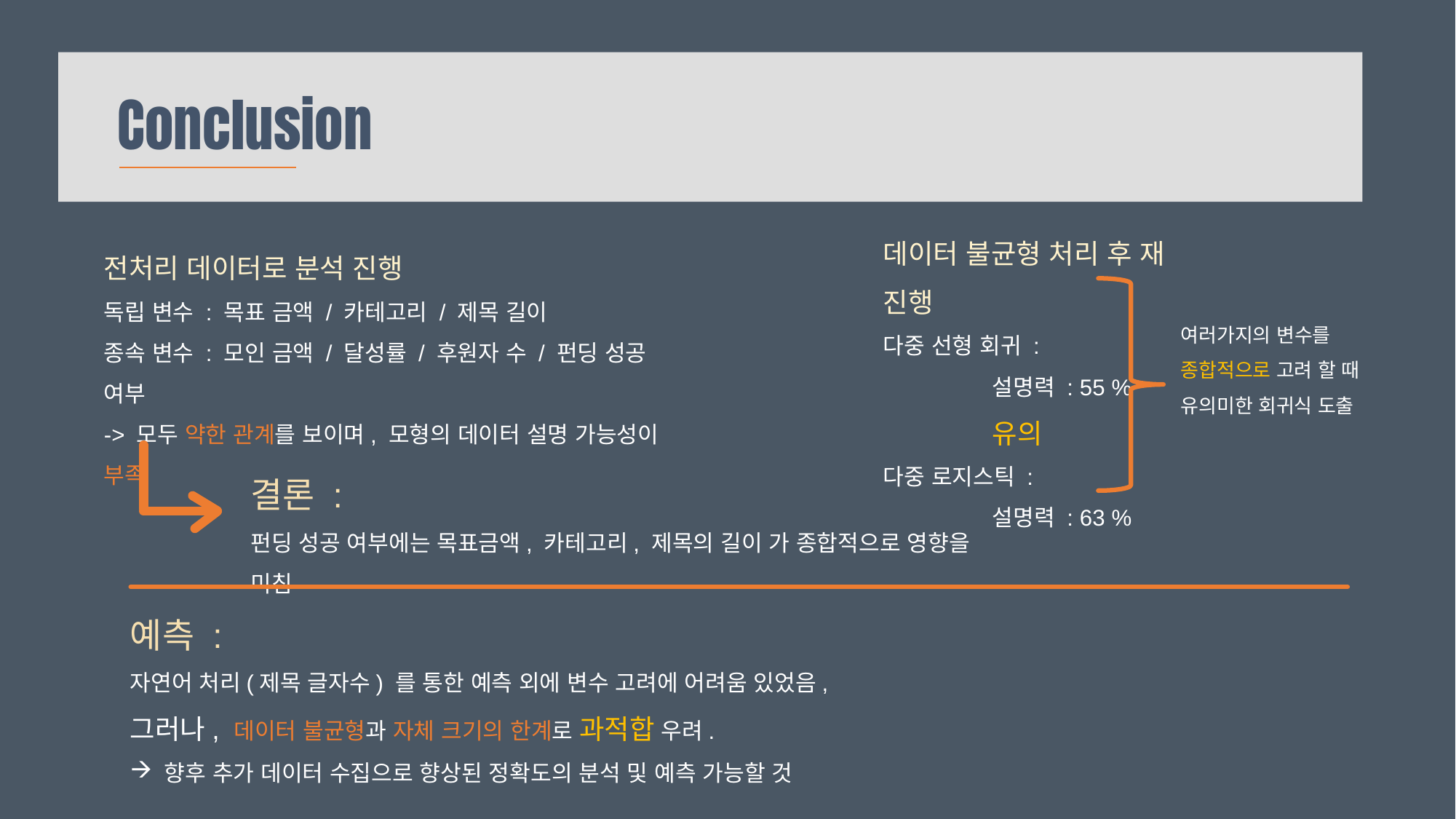

Conclusion
데이터 불균형 처리 후 재 진행
다중 선형 회귀 :
	설명력 : 55 %
	유의
다중 로지스틱 :
	설명력 : 63 %
전처리 데이터로 분석 진행
독립 변수 : 목표 금액 / 카테고리 / 제목 길이
종속 변수 : 모인 금액 / 달성률 / 후원자 수 / 펀딩 성공 여부
-> 모두 약한 관계를 보이며, 모형의 데이터 설명 가능성이 부족

여러가지의 변수를 종합적으로 고려 할 때 유의미한 회귀식 도출
결론 :
펀딩 성공 여부에는 목표금액, 카테고리, 제목의 길이 가 종합적으로 영향을 미침
예측 :
자연어 처리(제목 글자수) 를 통한 예측 외에 변수 고려에 어려움 있었음,
그러나, 데이터 불균형과 자체 크기의 한계로 과적합 우려.
향후 추가 데이터 수집으로 향상된 정확도의 분석 및 예측 가능할 것